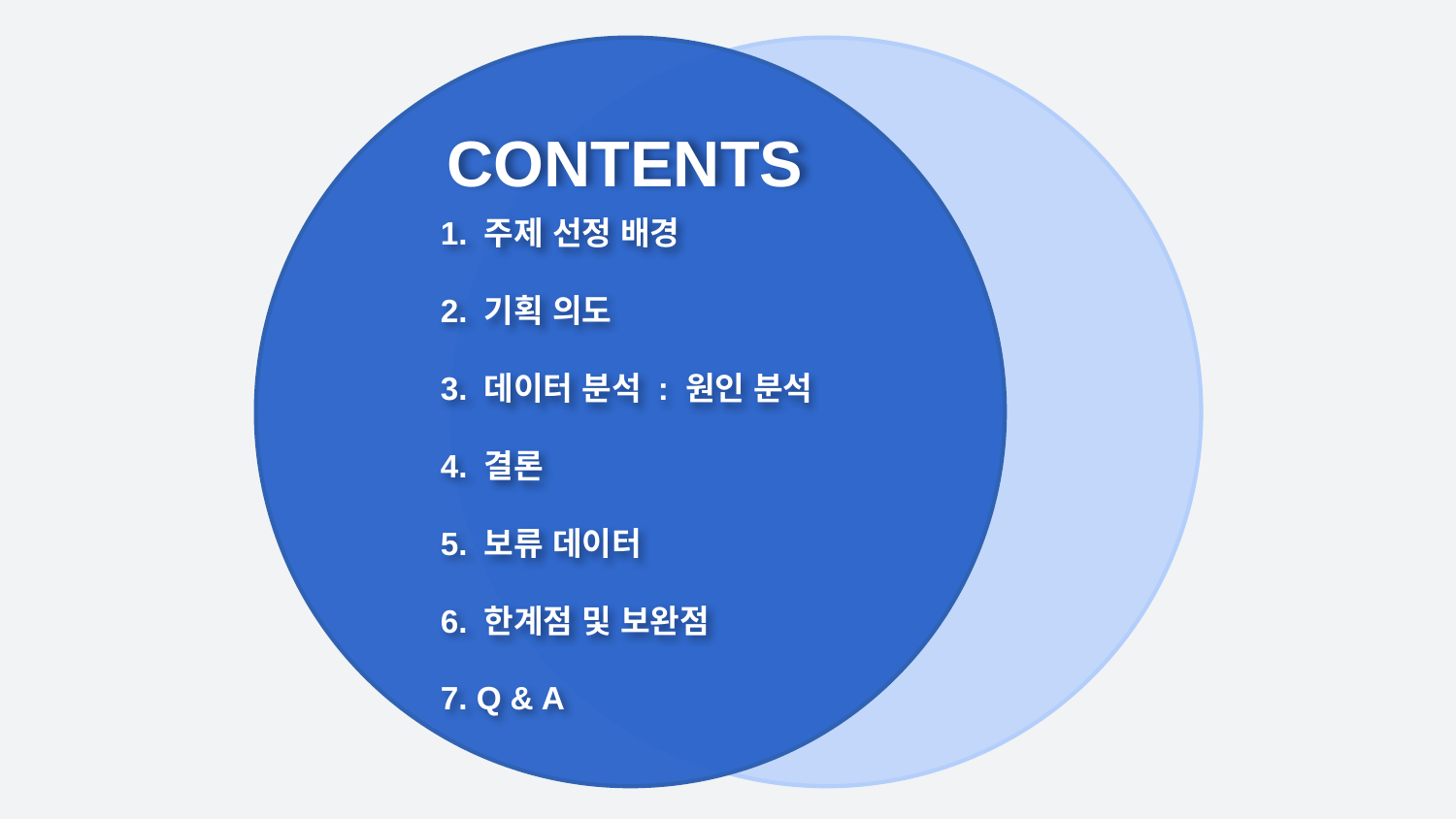

CONTENTS
1. 주제 선정 배경

2. 기획 의도

3. 데이터 분석 : 원인 분석

4. 결론

5. 보류 데이터

6. 한계점 및 보완점

7. Q & A